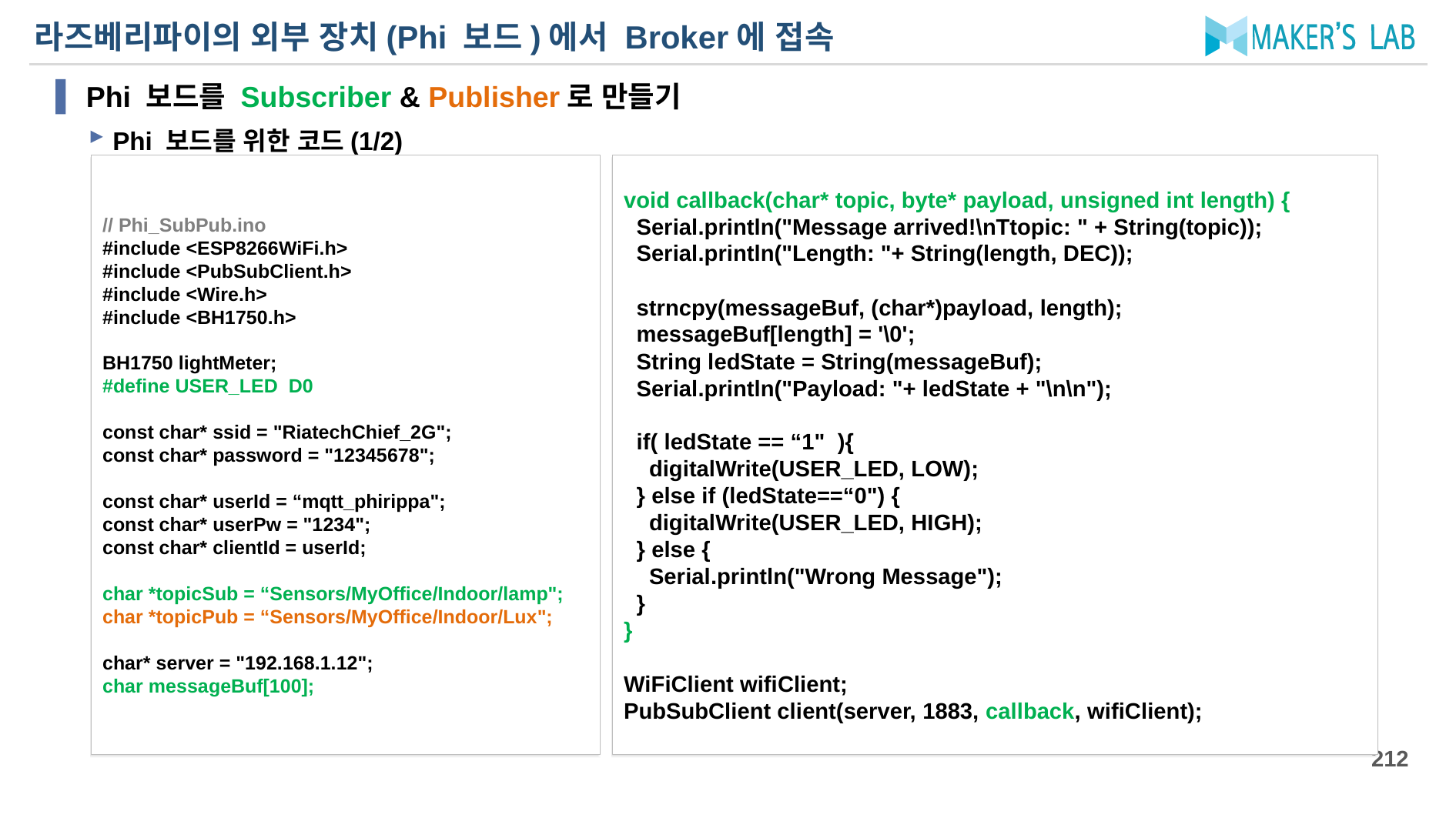

# 라즈베리파이의 외부 장치(Phi 보드)에서 Broker에 접속
Phi 보드를 Subscriber & Publisher로 만들기
Phi 보드를 위한 코드(1/2)

// Phi_SubPub.ino
#include <ESP8266WiFi.h>
#include <PubSubClient.h>
#include <Wire.h>
#include <BH1750.h>

BH1750 lightMeter;
#define USER_LED  D0

const char* ssid = "RiatechChief_2G";
const char* password = "12345678";

const char* userId = “mqtt_phirippa";
const char* userPw = "1234";
const char* clientId = userId;

char *topicSub = “Sensors/MyOffice/Indoor/lamp";
char *topicPub = “Sensors/MyOffice/Indoor/Lux";

char* server = "192.168.1.12";
char messageBuf[100];
void callback(char* topic, byte* payload, unsigned int length) {
  Serial.println("Message arrived!\nTtopic: " + String(topic));
  Serial.println("Length: "+ String(length, DEC));

  strncpy(messageBuf, (char*)payload, length);
  messageBuf[length] = '\0';
  String ledState = String(messageBuf);
  Serial.println("Payload: "+ ledState + "\n\n");

  if( ledState == “1"  ){
    digitalWrite(USER_LED, LOW);
  } else if (ledState==“0") {
    digitalWrite(USER_LED, HIGH);
  } else {
    Serial.println("Wrong Message");
  }
}

WiFiClient wifiClient;
PubSubClient client(server, 1883, callback, wifiClient);
212